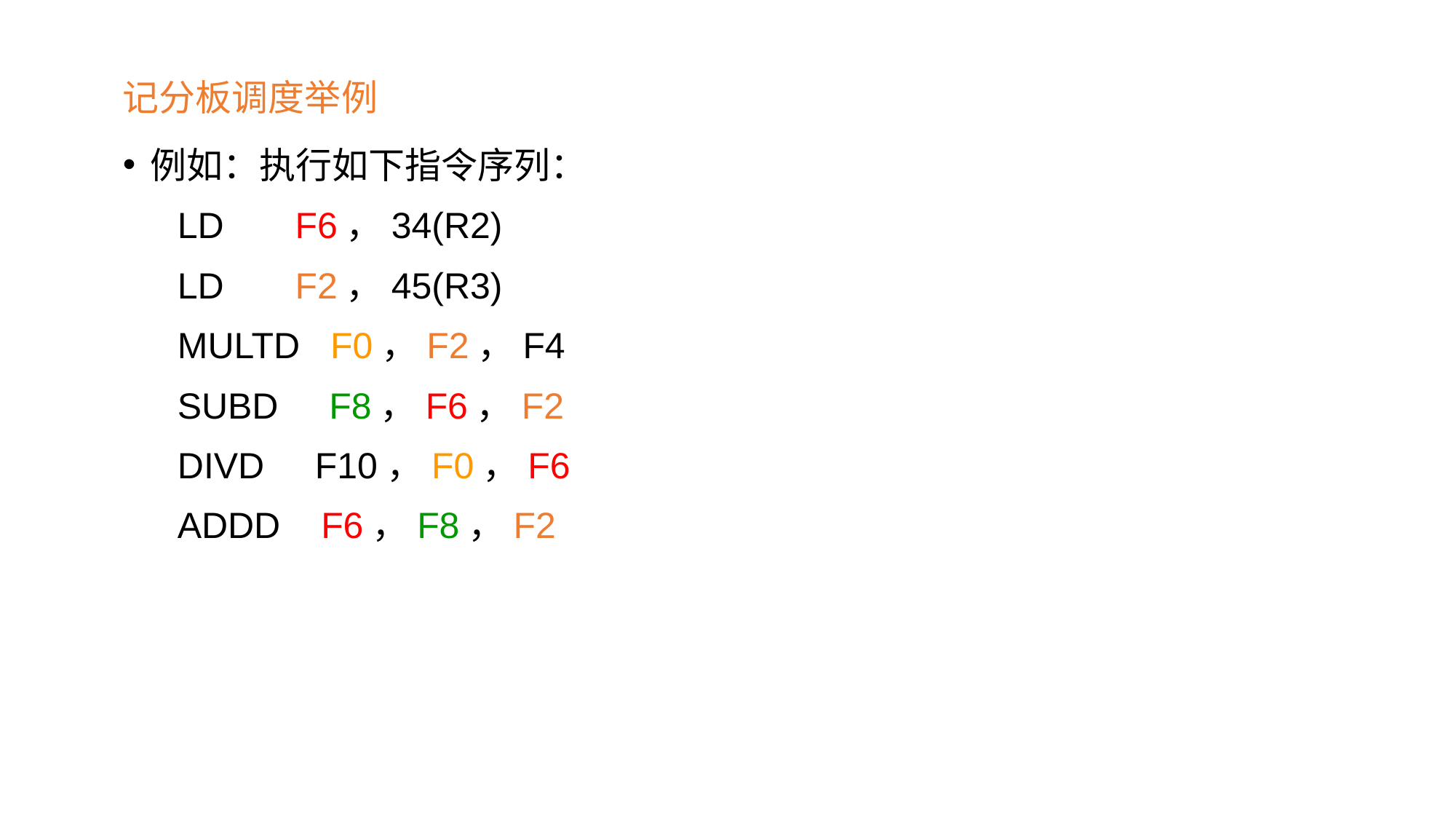

记分板调度举例
例如：执行如下指令序列：
LD       F6，34(R2)
LD       F2，45(R3)
MULTD   F0，F2，F4
SUBD     F8，F6，F2
DIVD     F10，F0，F6
ADDD    F6，F8，F2